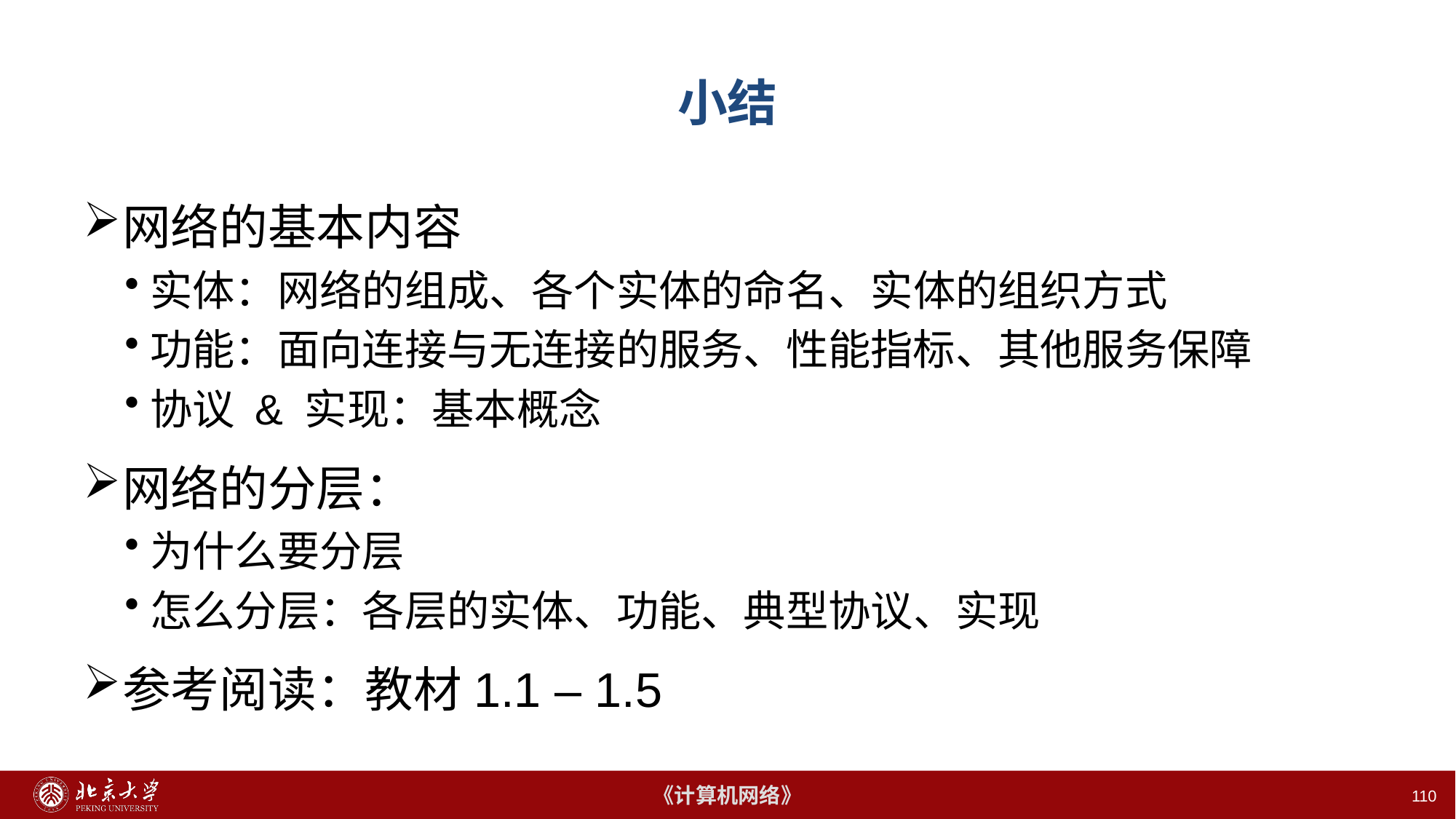

# 小结
网络的基本内容
实体：网络的组成、各个实体的命名、实体的组织方式
功能：面向连接与无连接的服务、性能指标、其他服务保障
协议 & 实现：基本概念
网络的分层：
为什么要分层
怎么分层：各层的实体、功能、典型协议、实现
参考阅读：教材1.1 – 1.5
110